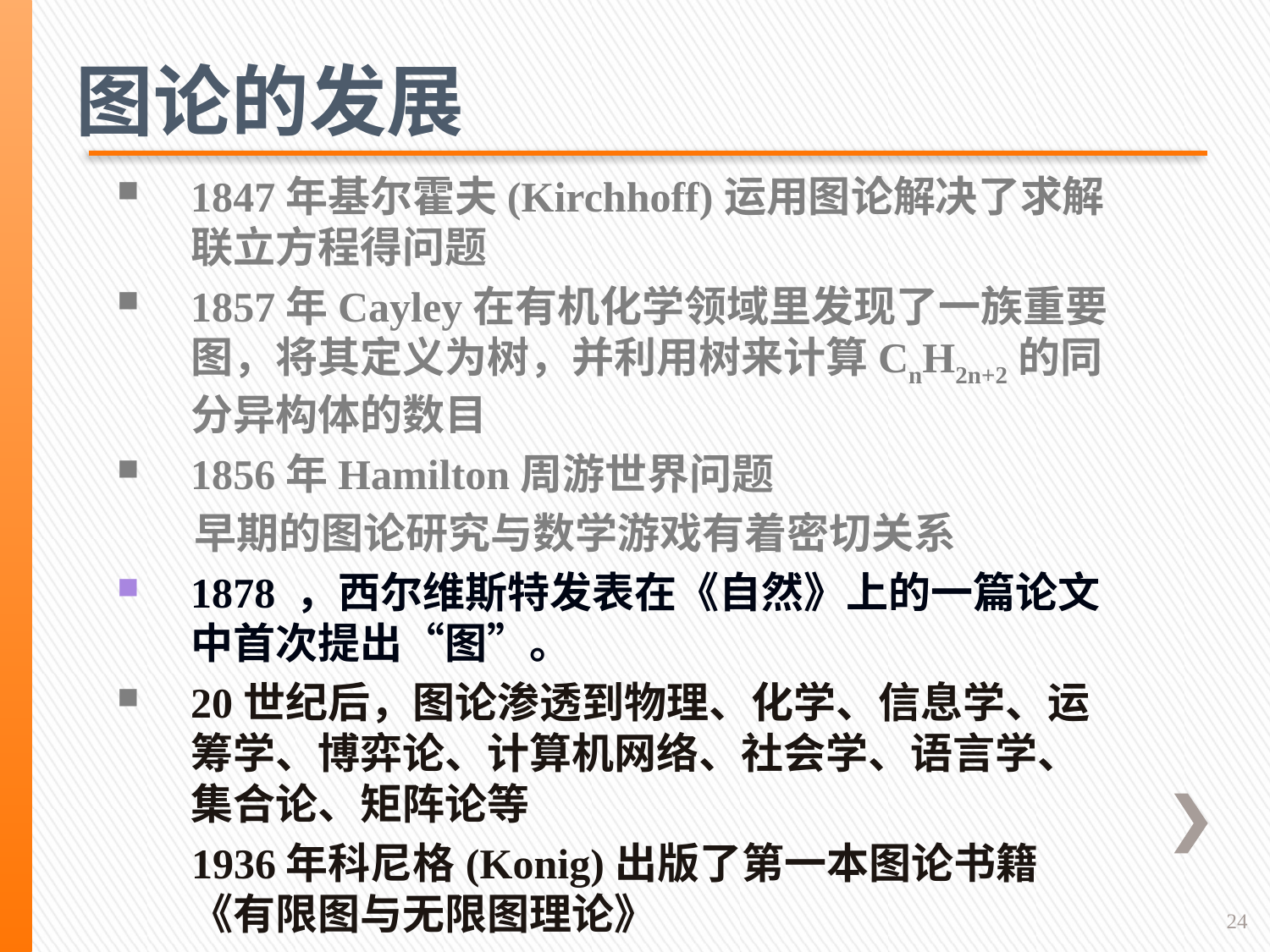

图论的发展
1847年基尔霍夫(Kirchhoff)运用图论解决了求解联立方程得问题
1857年Cayley在有机化学领域里发现了一族重要图，将其定义为树，并利用树来计算CnH2n+2的同分异构体的数目
1856年Hamilton周游世界问题
       早期的图论研究与数学游戏有着密切关系
1878 ，西尔维斯特发表在《自然》上的一篇论文中首次提出“图”。
20世纪后，图论渗透到物理、化学、信息学、运筹学、博弈论、计算机网络、社会学、语言学、集合论、矩阵论等
       1936年科尼格(Konig)出版了第一本图论书籍《有限图与无限图理论》

24